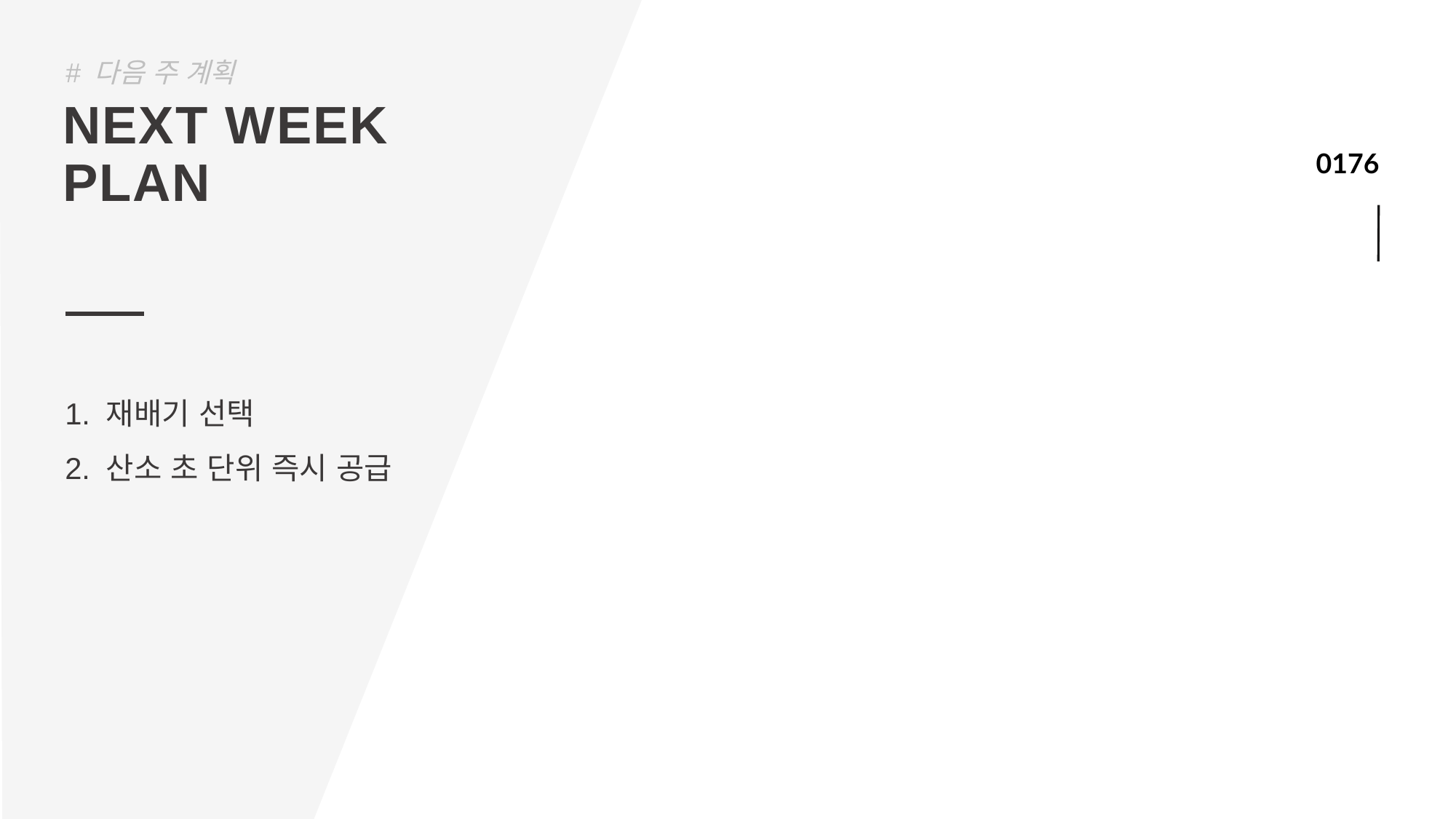

# 다음 주 계획
NEXT WEEK
PLAN
재배기 선택
산소 초 단위 즉시 공급